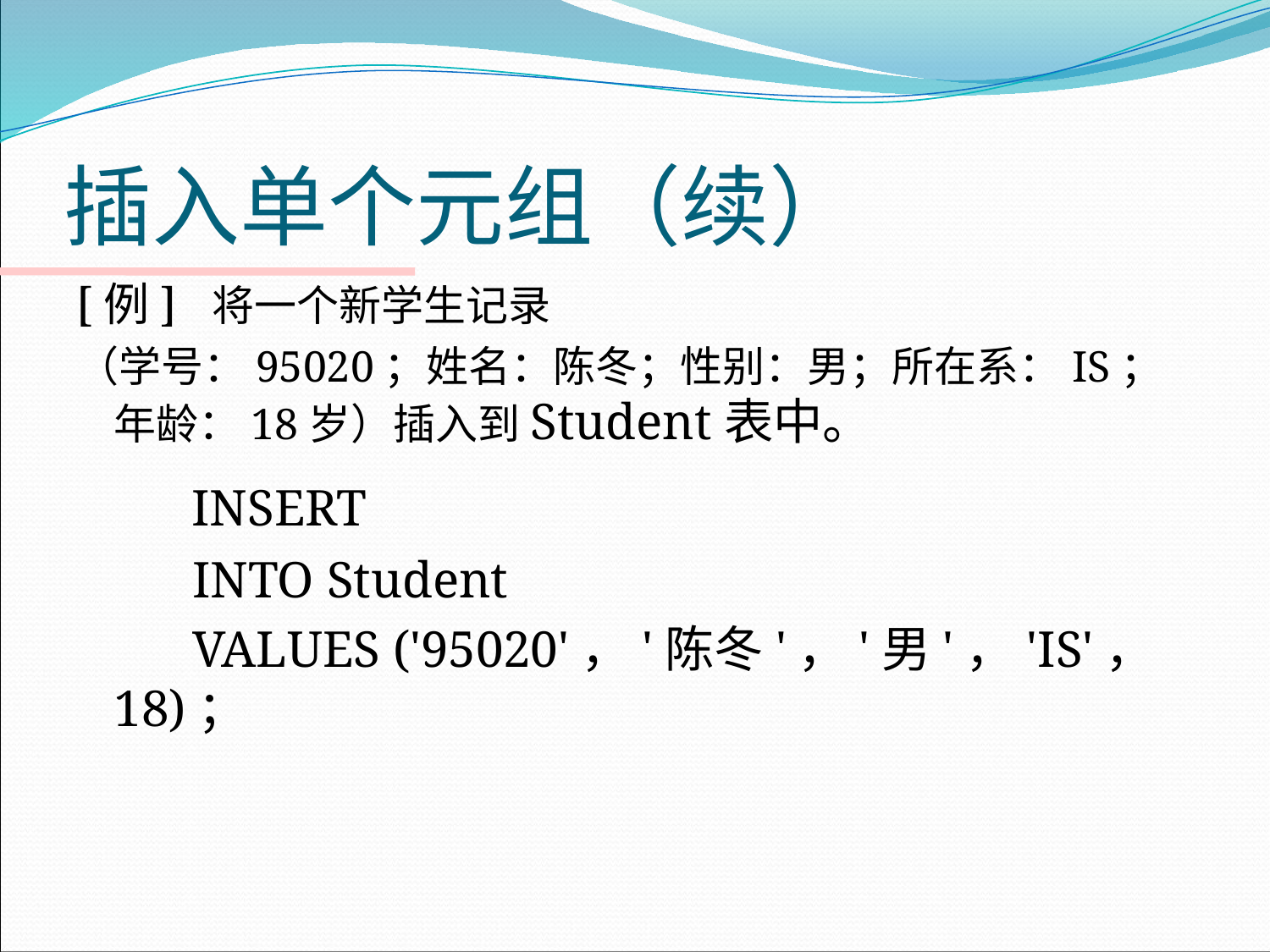

# 插入单个元组（续）
[例]  将一个新学生记录
（学号：95020；姓名：陈冬；性别：男；所在系：IS；年龄：18岁）插入到Student表中。
       INSERT
         INTO Student
         VALUES ('95020'，'陈冬'，'男'，'IS'，18)；

358